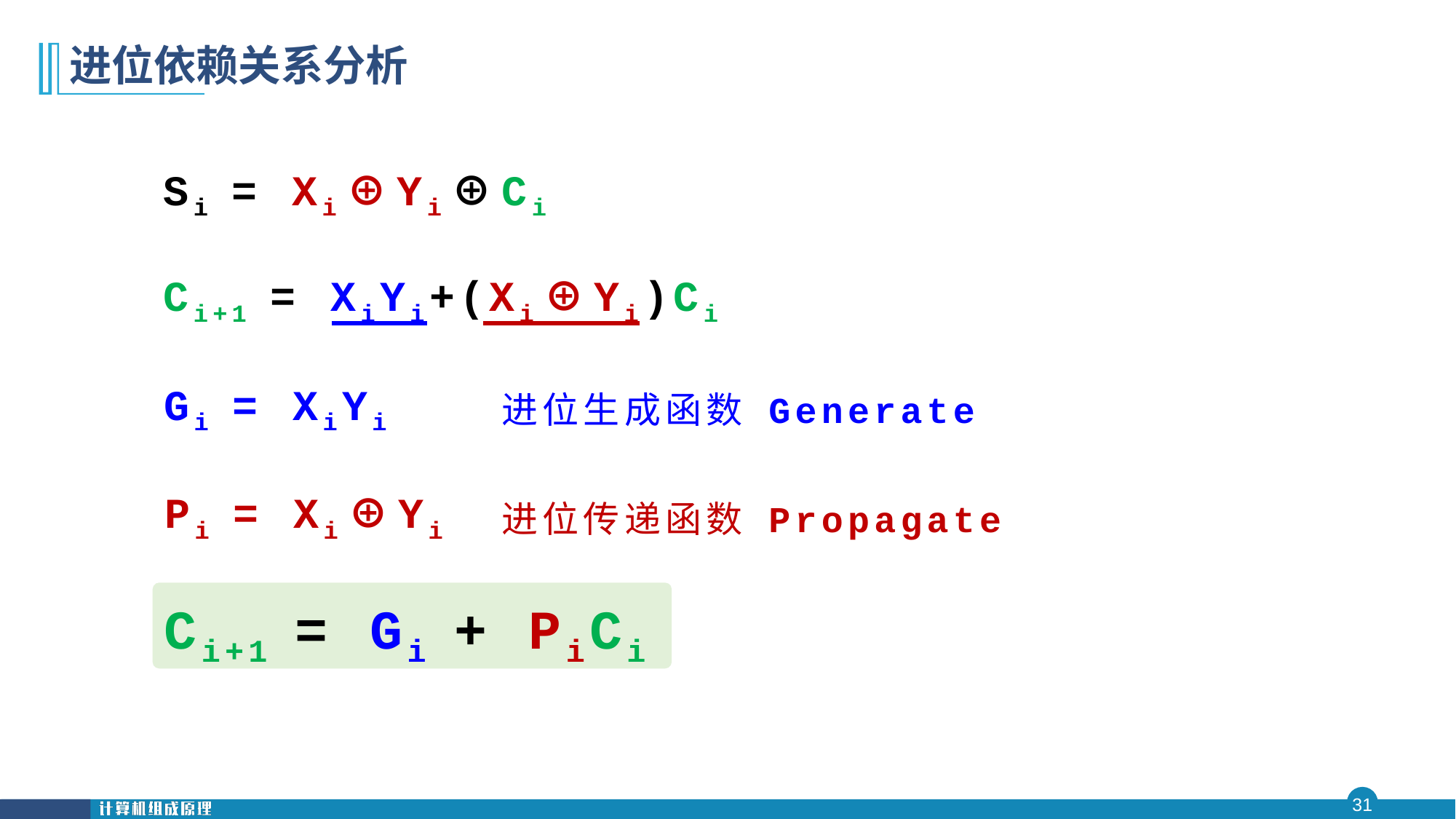

# 进位依赖关系分析
Si = Xi⊕Yi⊕Ci
Ci+1 = XiYi+(Xi⊕Yi)Ci
Gi = XiYi
进位生成函数 Generate
Pi = Xi⊕Yi
进位传递函数 Propagate
Ci+1 = Gi + PiCi